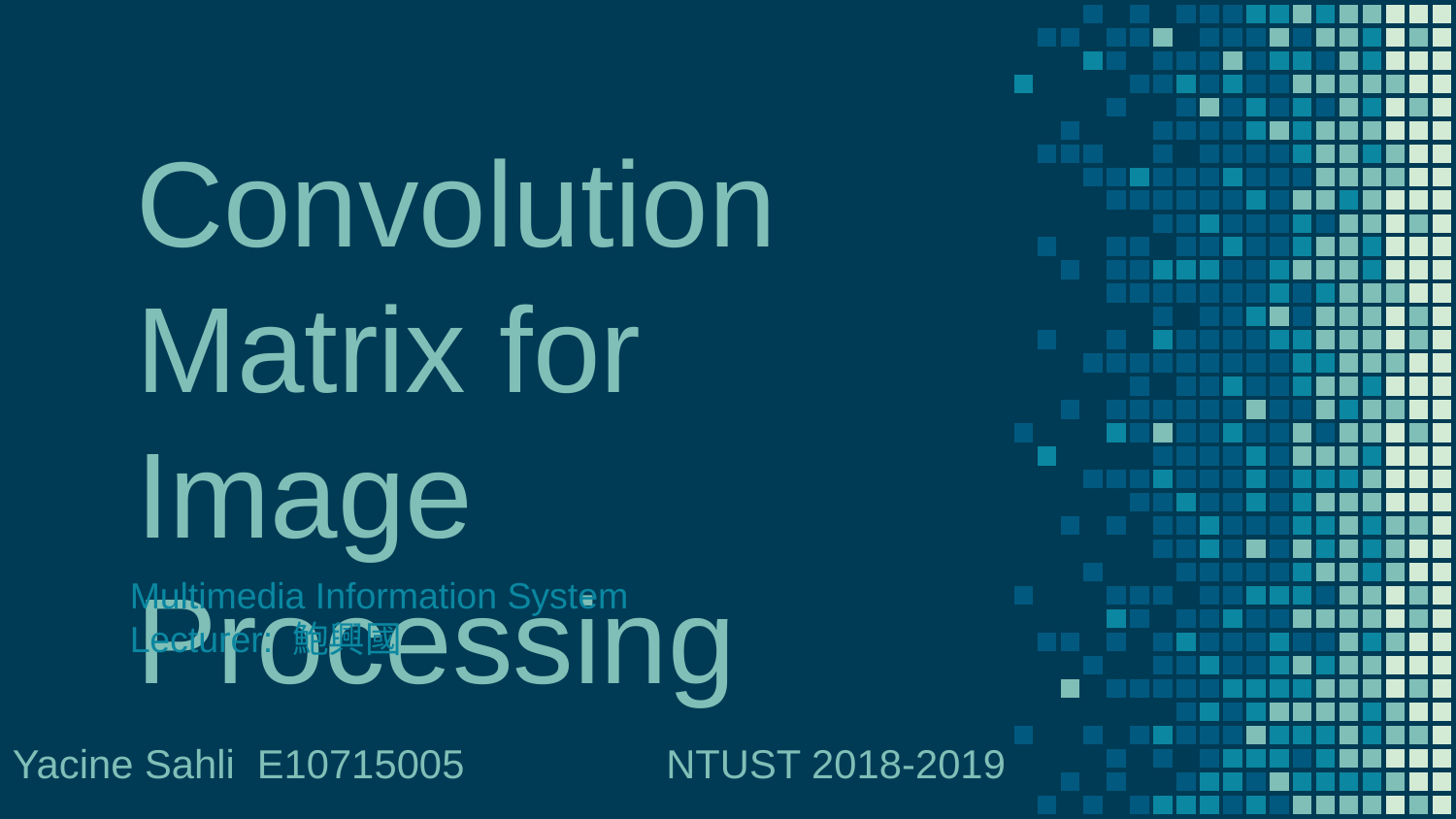

# Convolution Matrix for Image Processing
Multimedia Information System
Lecturer: 鮑興國
Yacine Sahli  E10715005
NTUST 2018-2019